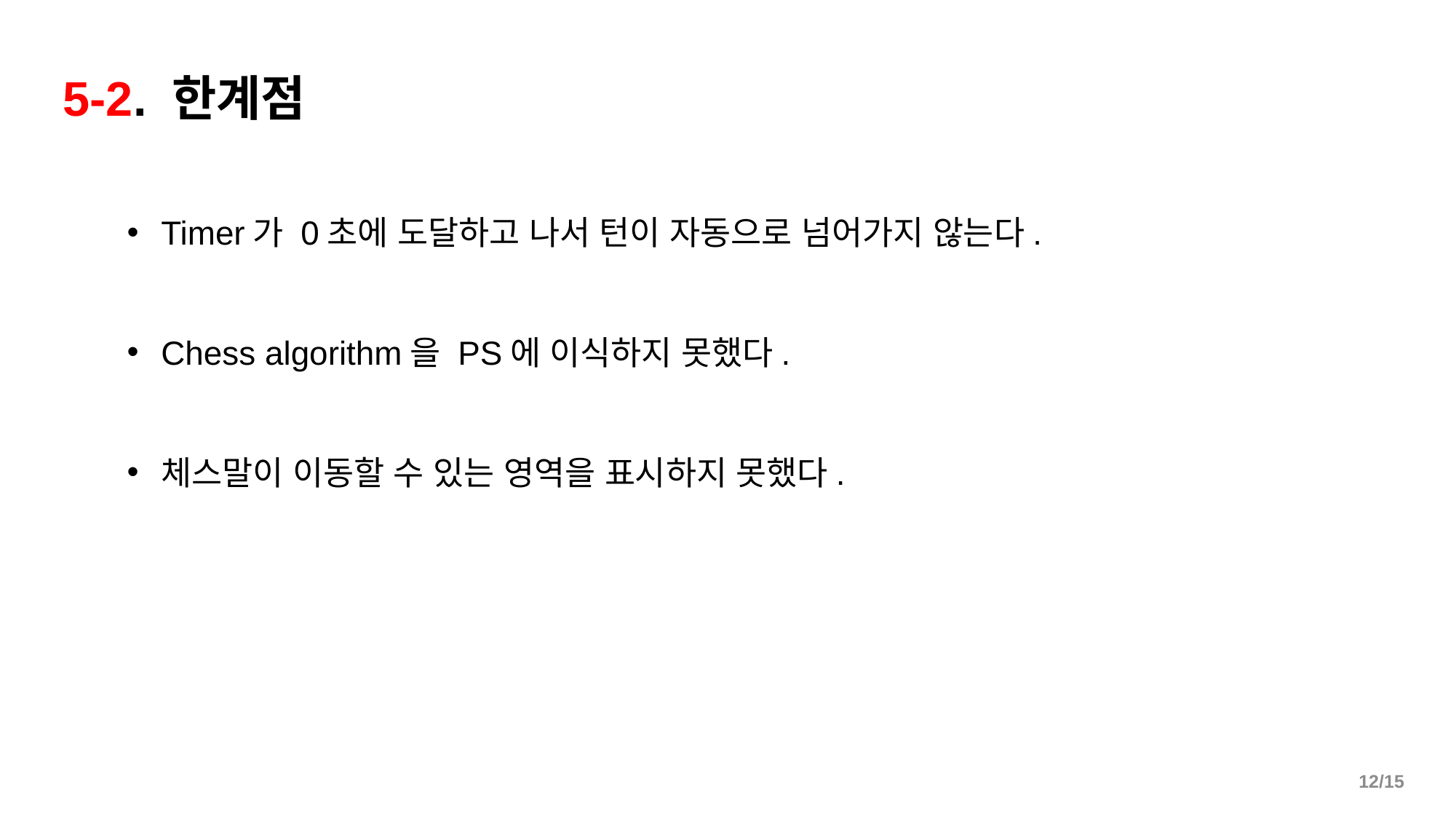

5-2. 한계점
Timer가 0초에 도달하고 나서 턴이 자동으로 넘어가지 않는다.

Chess algorithm을 PS에 이식하지 못했다.

체스말이 이동할 수 있는 영역을 표시하지 못했다.

12/15